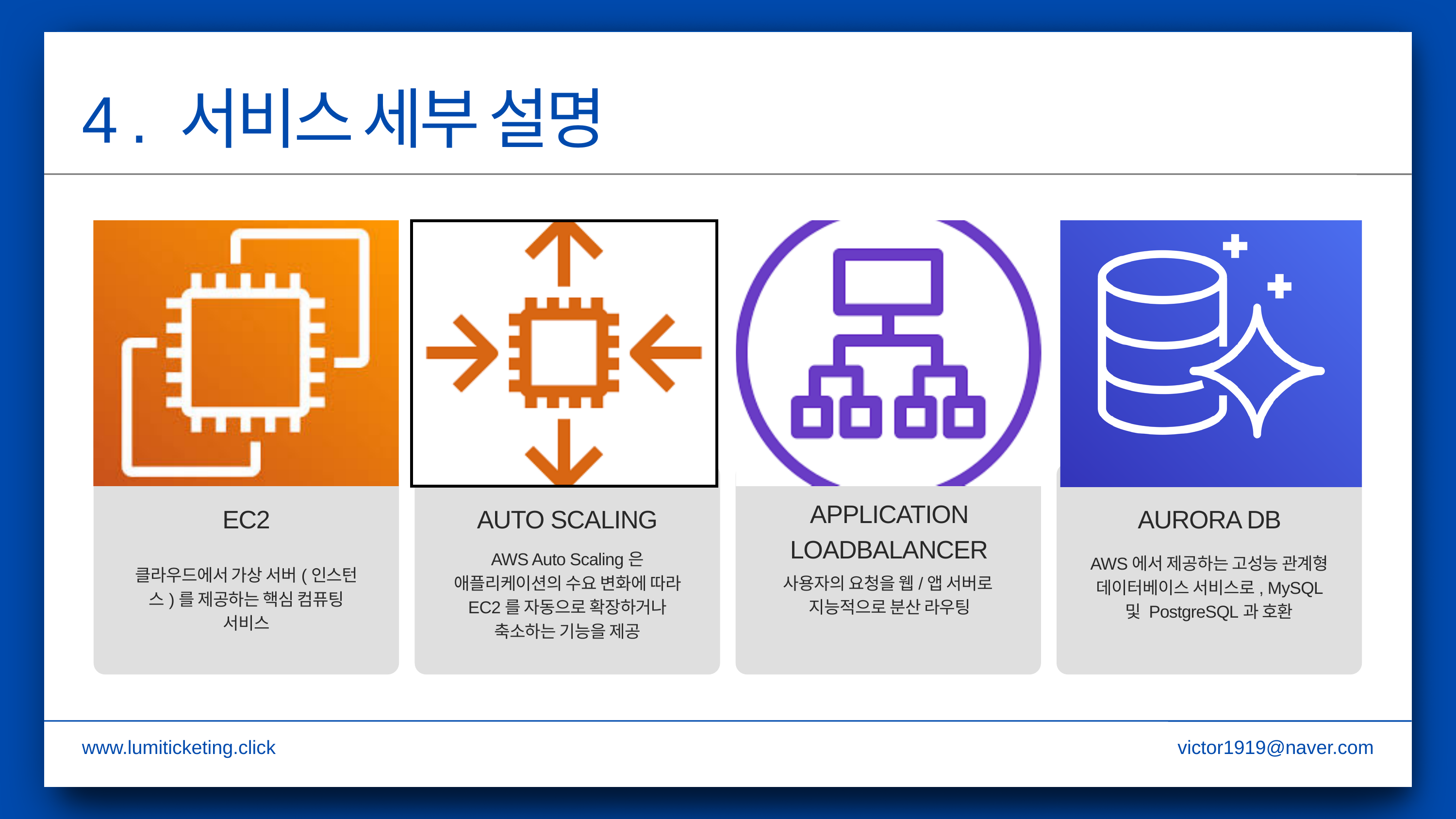

4 . 서비스 세부 설명

APPLICATION LOADBALANCER
EC2
AUTO SCALING
AURORA DB
AWS Auto Scaling은 애플리케이션의 수요 변화에 따라 EC2를 자동으로 확장하거나 축소하는 기능을 제공

사용자의 요청을 웹/앱 서버로
지능적으로 분산 라우팅
AWS에서 제공하는 고성능 관계형 데이터베이스 서비스로, MySQL 및 PostgreSQL과 호환
클라우드에서 가상 서버(인스턴스)를 제공하는 핵심 컴퓨팅 서비스

www.lumiticketing.click
victor1919@naver.com